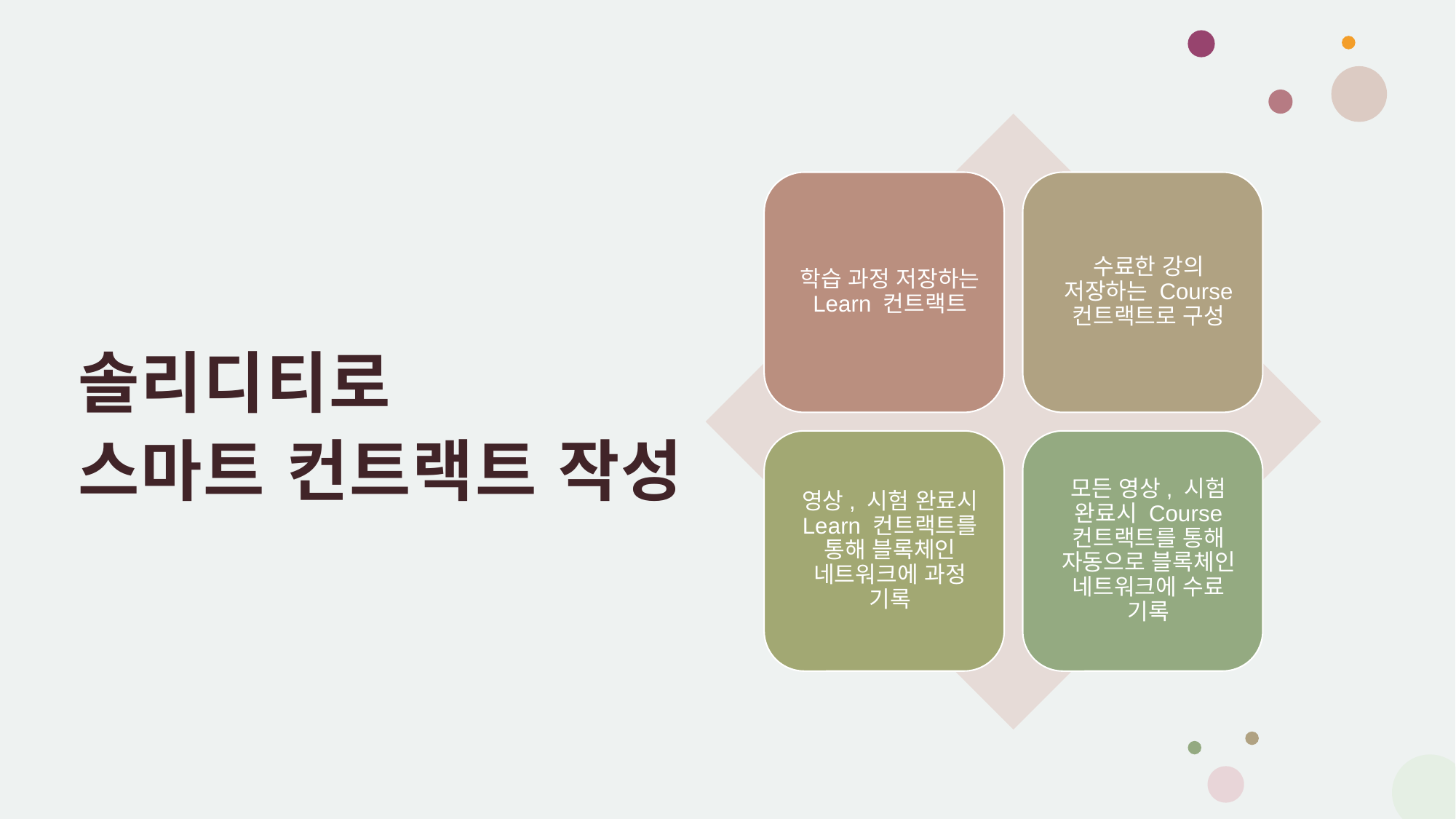

# 솔리디티로 스마트 컨트랙트 작성
학습 과정 저장하는 Learn 컨트랙트
수료한 강의 저장하는 Course 컨트랙트로 구성
영상, 시험 완료시 Learn 컨트랙트를 통해 블록체인 네트워크에 과정 기록
모든 영상, 시험 완료시 Course 컨트랙트를 통해 자동으로 블록체인 네트워크에 수료 기록